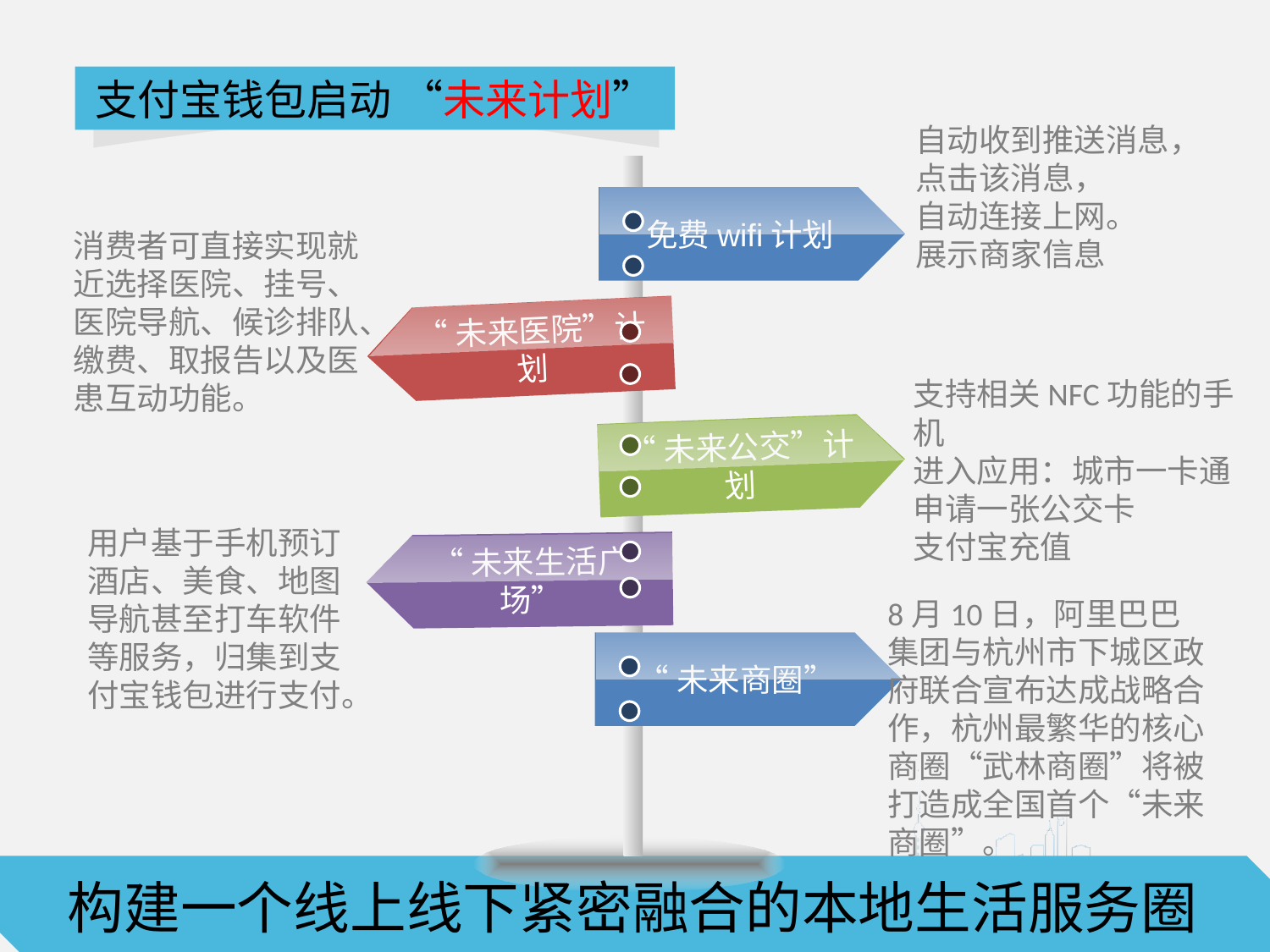

支付宝钱包启动 “未来计划”

自动收到推送消息，
点击该消息，
自动连接上网。
展示商家信息

免费wifi计划

消费者可直接实现就近选择医院、挂号、医院导航、候诊排队、缴费、取报告以及医患互动功能。

“未来医院”计划

支持相关NFC功能的手机
进入应用：城市一卡通
申请一张公交卡
支付宝充值
“未来公交”计划

用户基于手机预订酒店、美食、地图导航甚至打车软件等服务，归集到支付宝钱包进行支付。
“未来生活广场”

8月10日，阿里巴巴集团与杭州市下城区政府联合宣布达成战略合作，杭州最繁华的核心商圈“武林商圈”将被打造成全国首个“未来商圈”。
“未来商圈”

构建一个线上线下紧密融合的本地生活服务圈